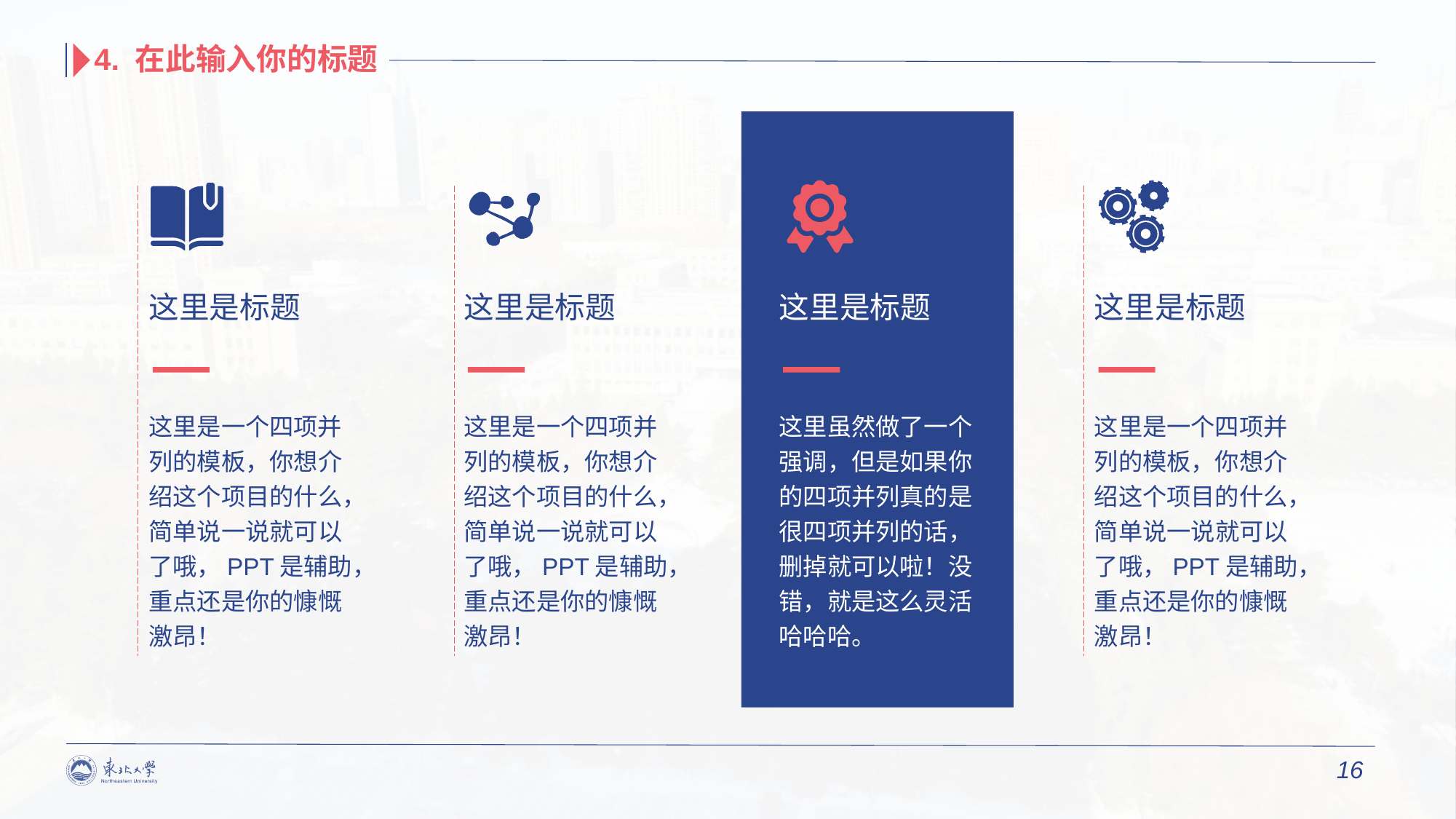

4. 在此输入你的标题

这里是标题
这里是标题
这里是标题
这里是标题

这里是一个四项并列的模板，你想介绍这个项目的什么，简单说一说就可以了哦，PPT是辅助，重点还是你的慷慨激昂！
这里是一个四项并列的模板，你想介绍这个项目的什么，简单说一说就可以了哦，PPT是辅助，重点还是你的慷慨激昂！
这里虽然做了一个强调，但是如果你的四项并列真的是很四项并列的话，删掉就可以啦！没错，就是这么灵活哈哈哈。
这里是一个四项并列的模板，你想介绍这个项目的什么，简单说一说就可以了哦，PPT是辅助，重点还是你的慷慨激昂！
16